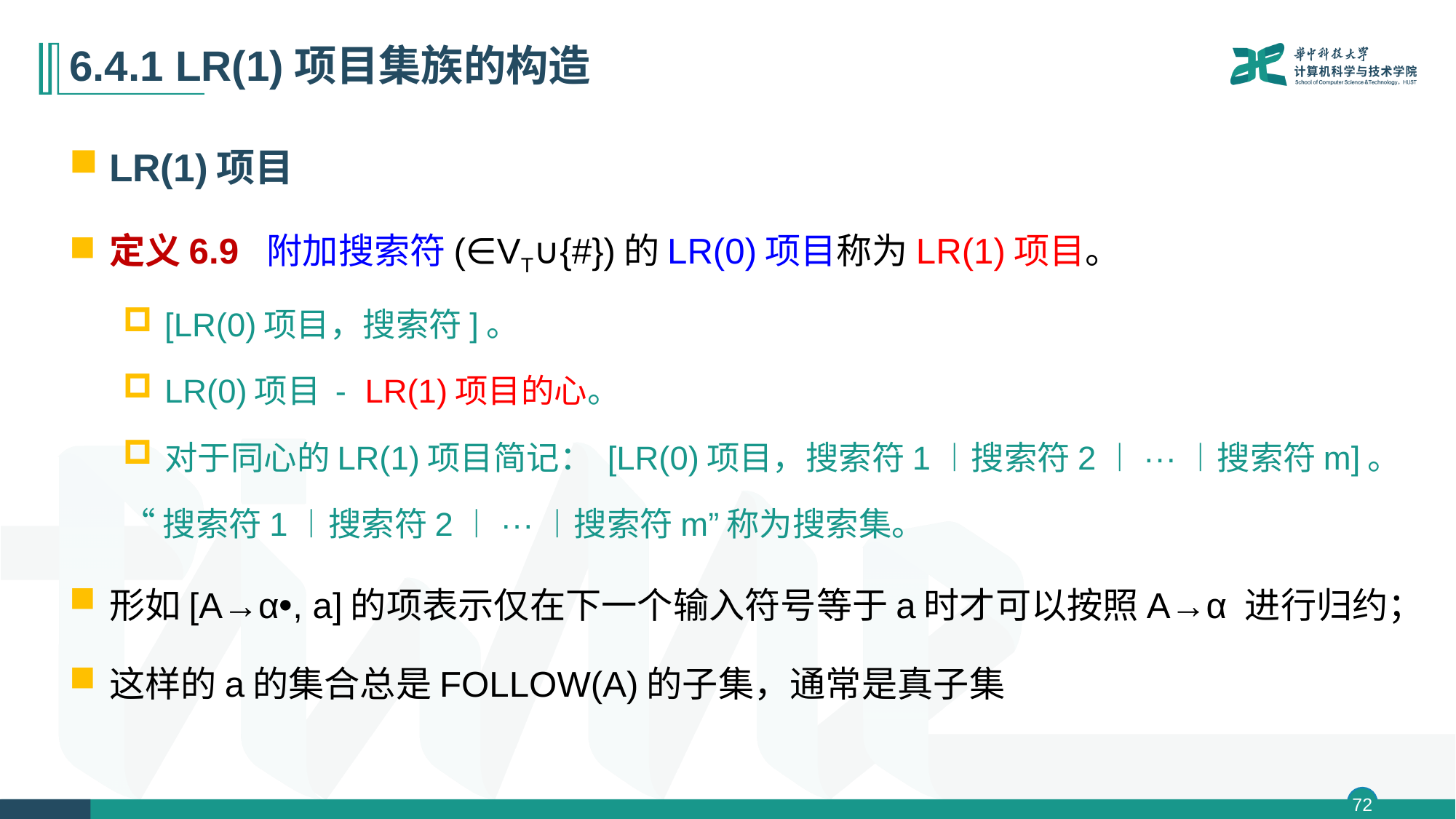

# 6.4.1 LR(1)项目集族的构造
LR(1)项目
定义6.9  附加搜索符(∈VT∪{#})的LR(0)项目称为LR(1)项目。
[LR(0)项目，搜索符]。
LR(0)项目 -  LR(1)项目的心。
对于同心的LR(1)项目简记： [LR(0)项目，搜索符1︱搜索符2︱···︱搜索符m]。
“搜索符1︱搜索符2︱···︱搜索符m”称为搜索集。
形如[A→α•, a]的项表示仅在下一个输入符号等于a时才可以按照A→α 进行归约；
这样的a的集合总是FOLLOW(A)的子集，通常是真子集